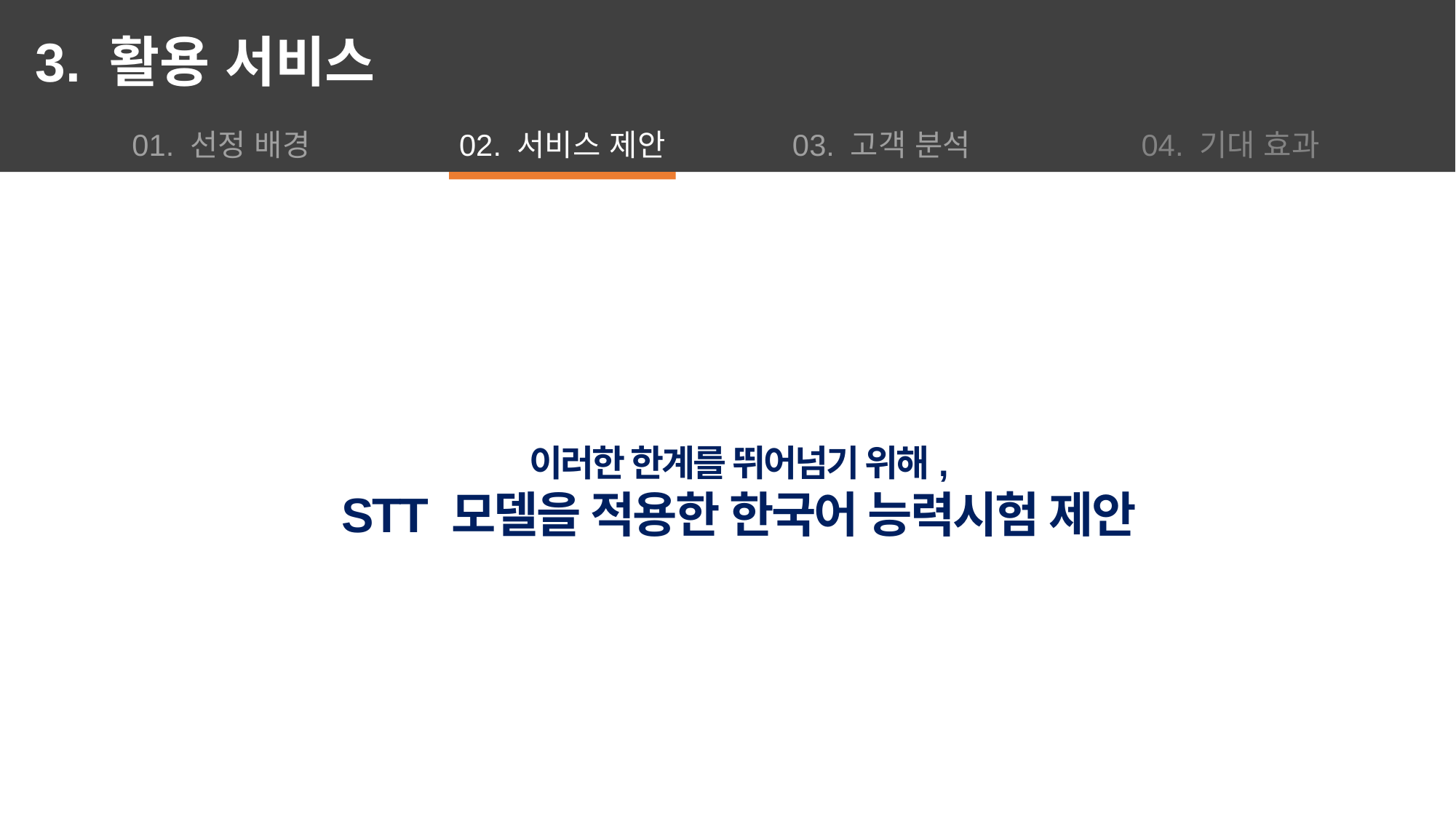

3. 활용 서비스
01. 선정 배경
02. 서비스 제안
03. 고객 분석
04. 기대 효과

이러한 한계를 뛰어넘기 위해,
STT 모델을 적용한 한국어 능력시험 제안